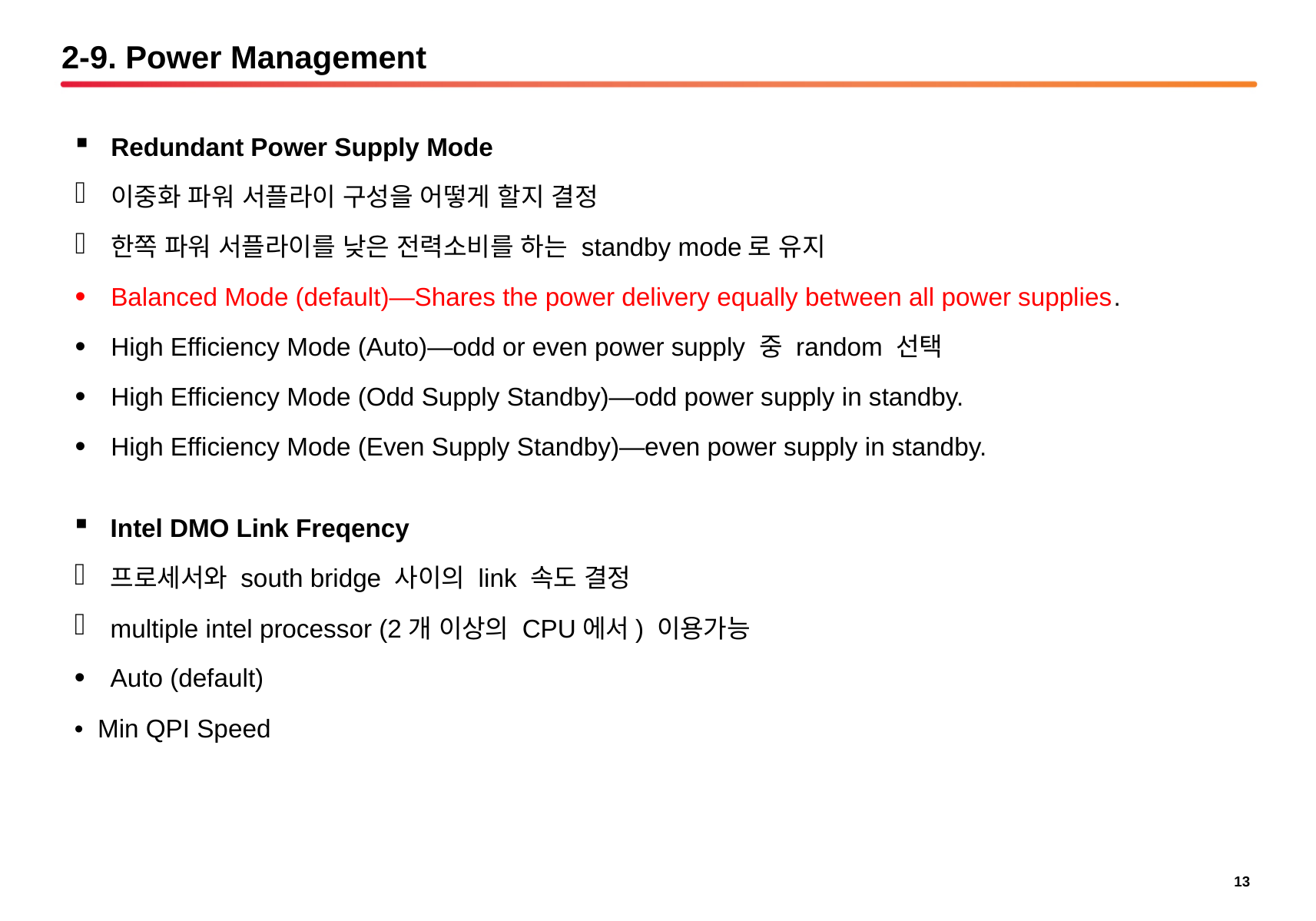

# 2-9. Power Management
Redundant Power Supply Mode
이중화 파워 서플라이 구성을 어떻게 할지 결정
한쪽 파워 서플라이를 낮은 전력소비를 하는 standby mode로 유지
Balanced Mode (default)—Shares the power delivery equally between all power supplies.
High Efficiency Mode (Auto)—odd or even power supply 중 random 선택
High Efficiency Mode (Odd Supply Standby)—odd power supply in standby.
High Efficiency Mode (Even Supply Standby)—even power supply in standby.
Intel DMO Link Freqency
프로세서와 south bridge 사이의 link 속도 결정
multiple intel processor (2개 이상의 CPU에서) 이용가능
Auto (default)
•  Min QPI Speed